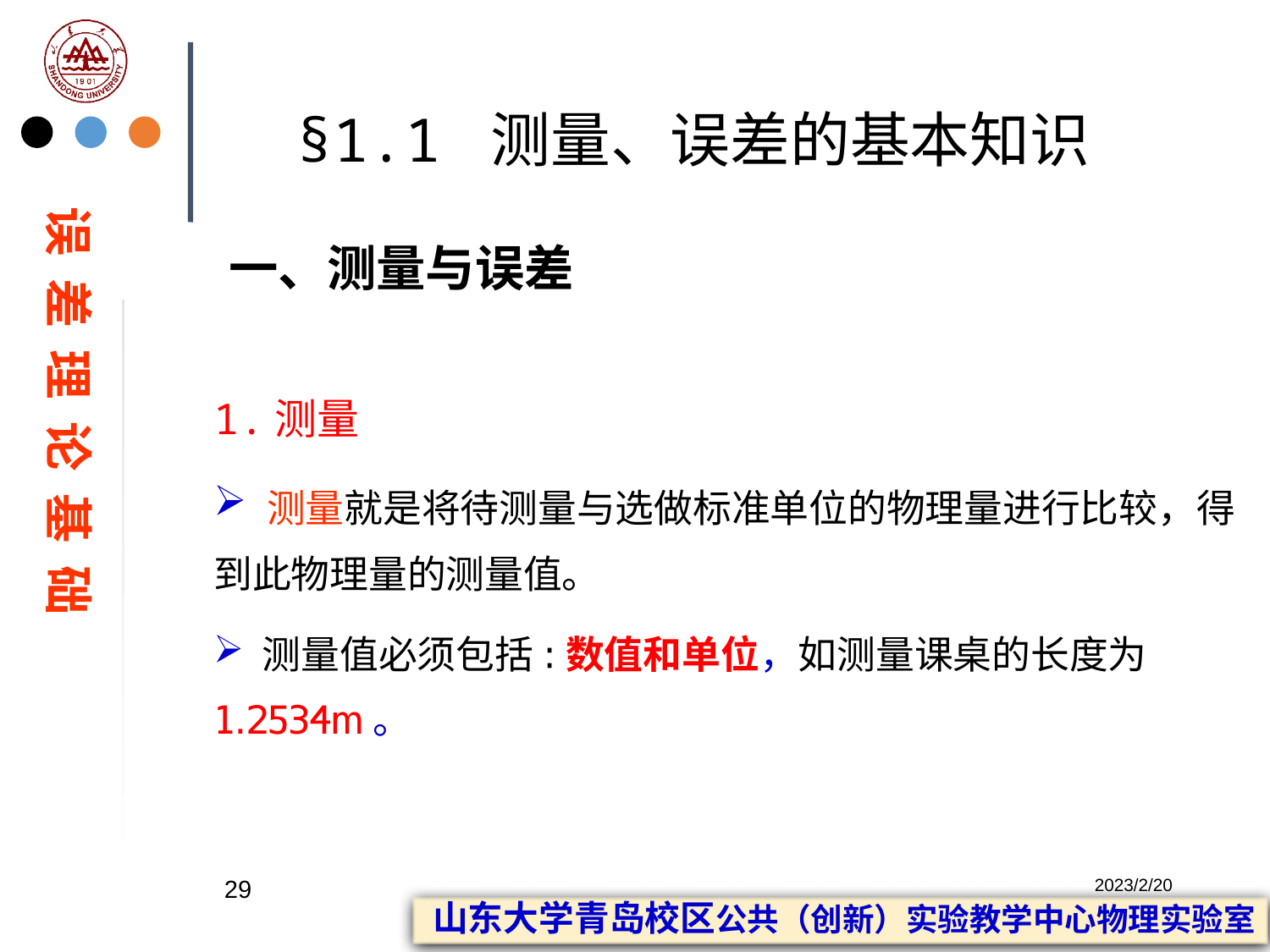

# §1.1 测量、误差的基本知识
误  差  理  论  基  础
一、测量与误差
1.测量
 测量就是将待测量与选做标准单位的物理量进行比较，得到此物理量的测量值。
 测量值必须包括:数值和单位，如测量课桌的长度为1.2534m。
29
2023/2/20